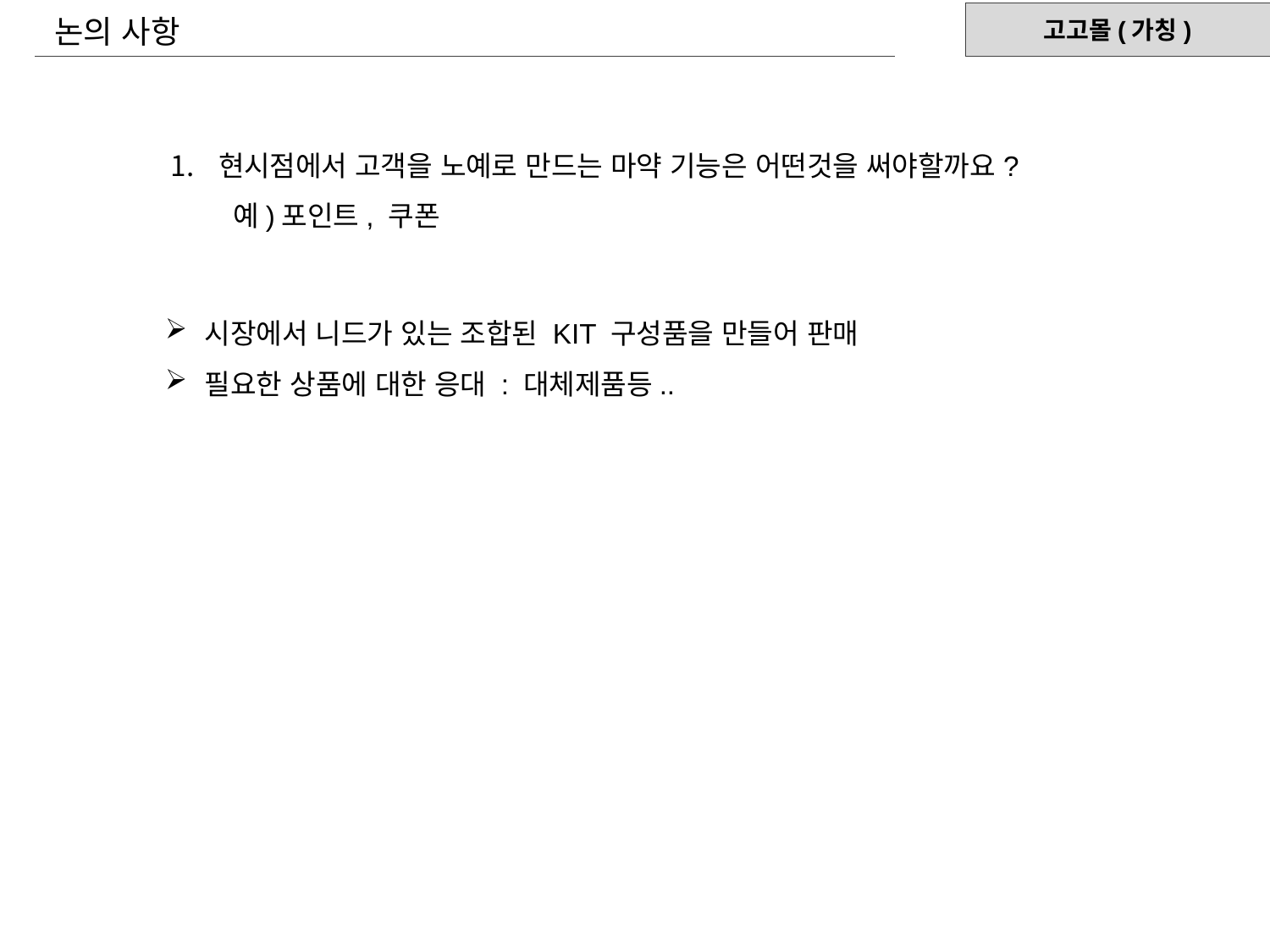

논의 사항
현시점에서 고객을 노예로 만드는 마약 기능은 어떤것을 써야할까요?
 예)포인트, 쿠폰

시장에서 니드가 있는 조합된 KIT 구성품을 만들어 판매
필요한 상품에 대한 응대 : 대체제품등..